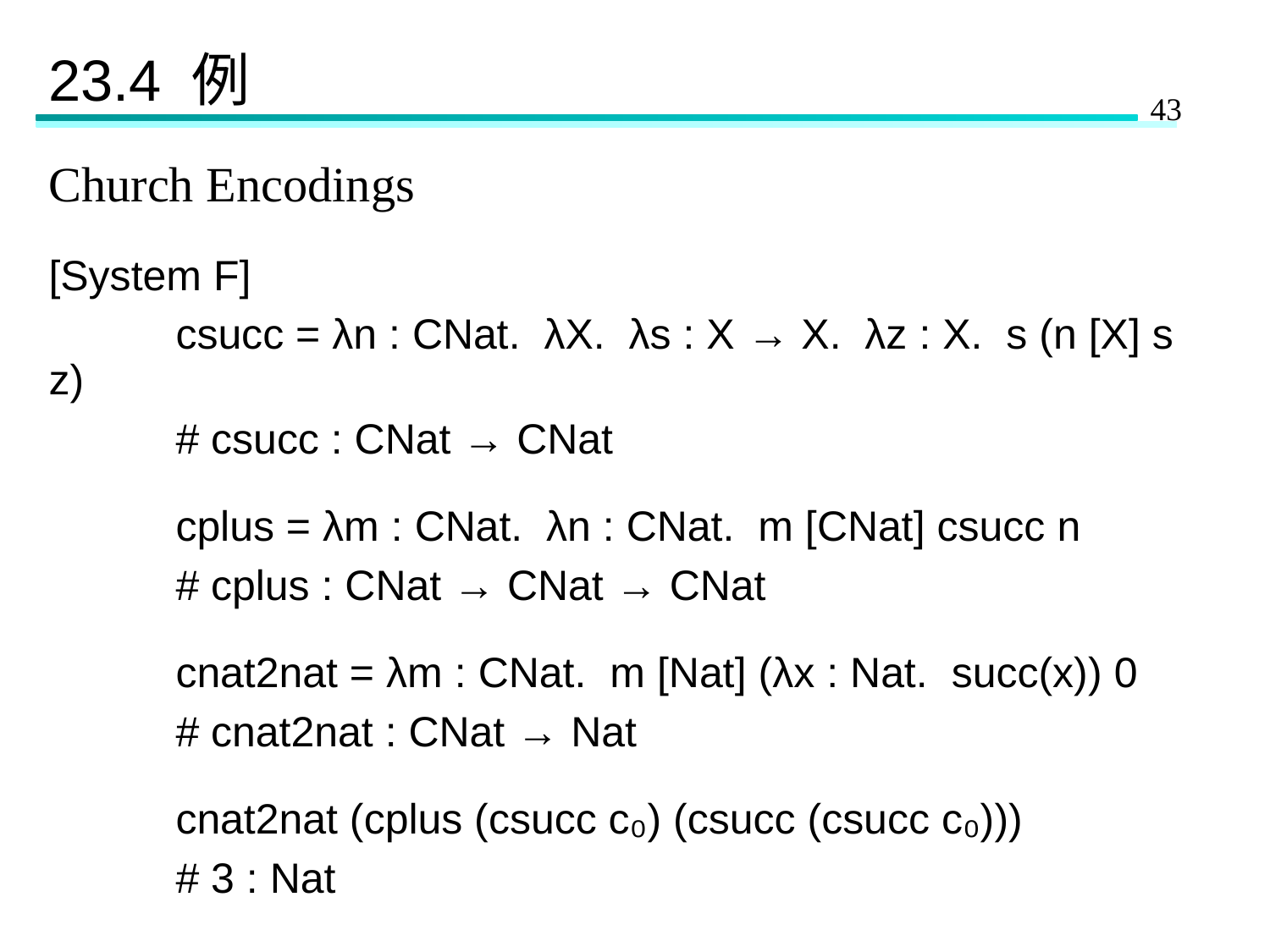

# 23.4 例
Church Encodings

[System F]
	csucc = λn : CNat.  λX.  λs : X → X.  λz : X.  s (n [X] s z)
	# csucc : CNat → CNat

	cplus = λm : CNat.  λn : CNat.  m [CNat] csucc n
	# cplus : CNat → CNat → CNat

	cnat2nat = λm : CNat.  m [Nat] (λx : Nat.  succ(x)) 0
	# cnat2nat : CNat → Nat

	cnat2nat (cplus (csucc c₀) (csucc (csucc c₀)))
	# 3 : Nat